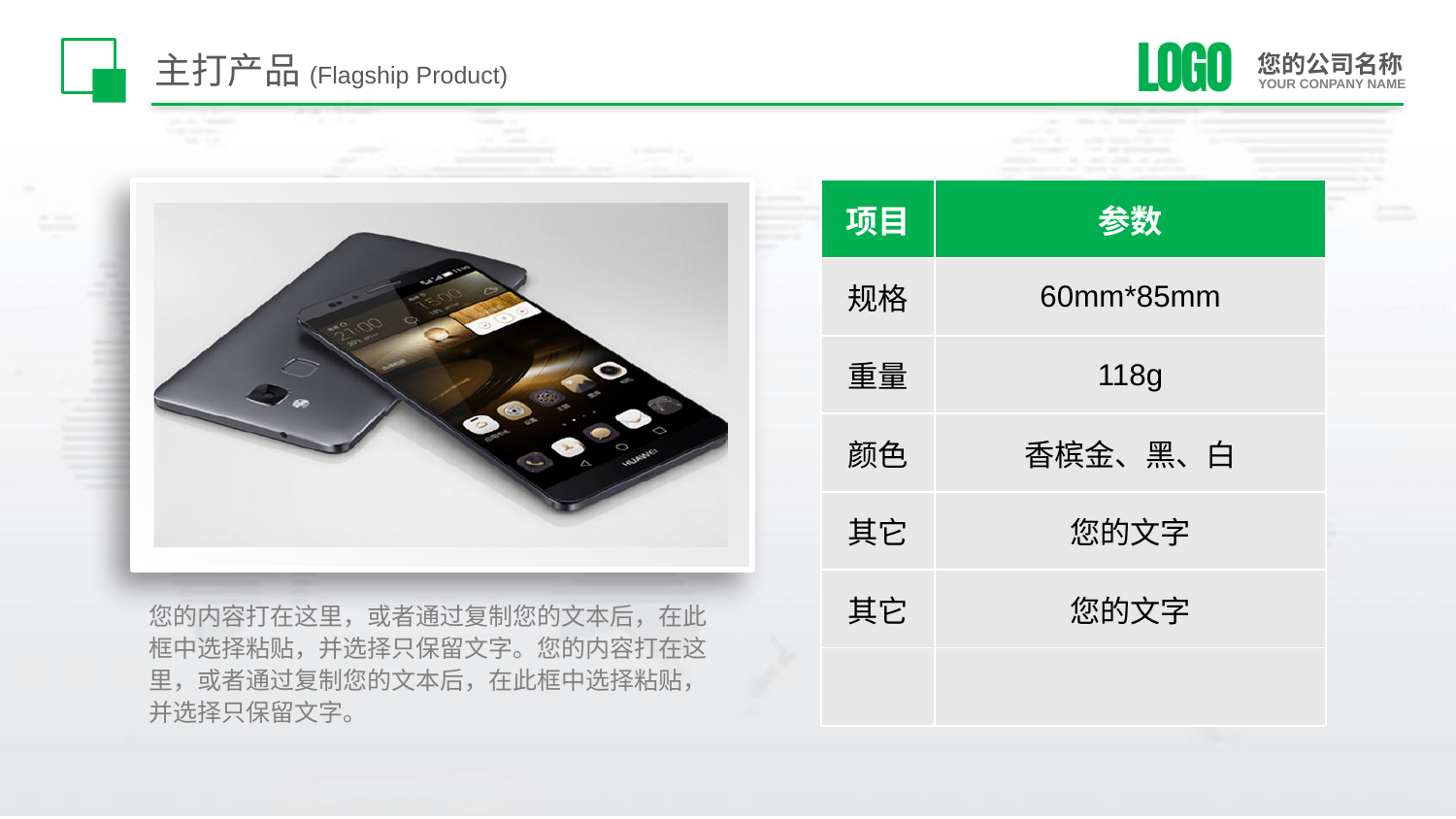

# 主打产品(Flagship Product)

| 项目 | 参数 |
| --- | --- |
| 规格 | 60mm\*85mm |
| 重量 | 118g |
| 颜色 | 香槟金、黑、白 |
| 其它 | 您的文字 |
| 其它 | 您的文字 |
|  |  |

您的内容打在这里，或者通过复制您的文本后，在此框中选择粘贴，并选择只保留文字。您的内容打在这里，或者通过复制您的文本后，在此框中选择粘贴，并选择只保留文字。